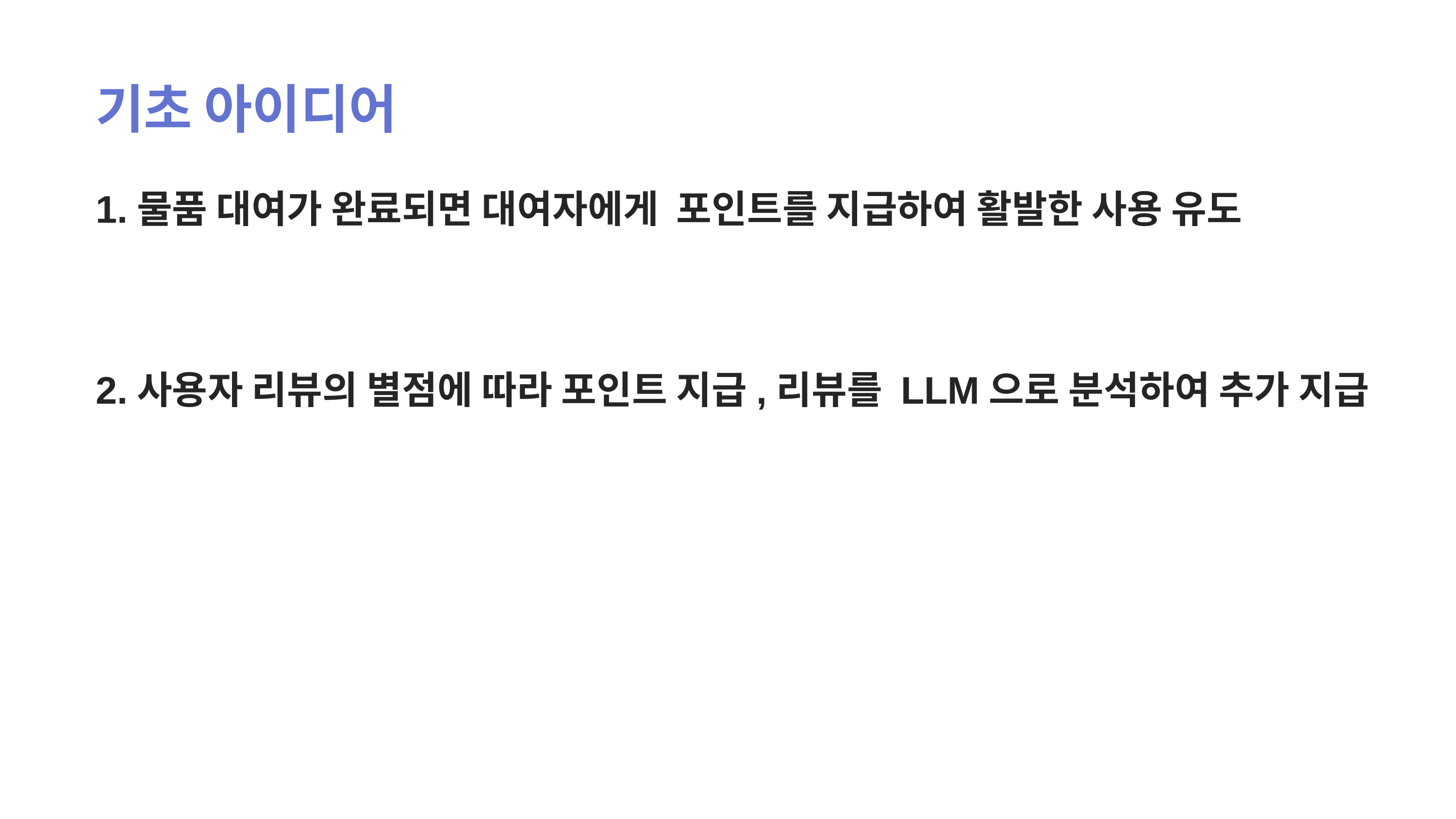

기초 아이디어
1.물품 대여가 완료되면 대여자에게  포인트를 지급하여 활발한 사용 유도
2.사용자 리뷰의 별점에 따라 포인트 지급,리뷰를 LLM으로 분석하여 추가 지급